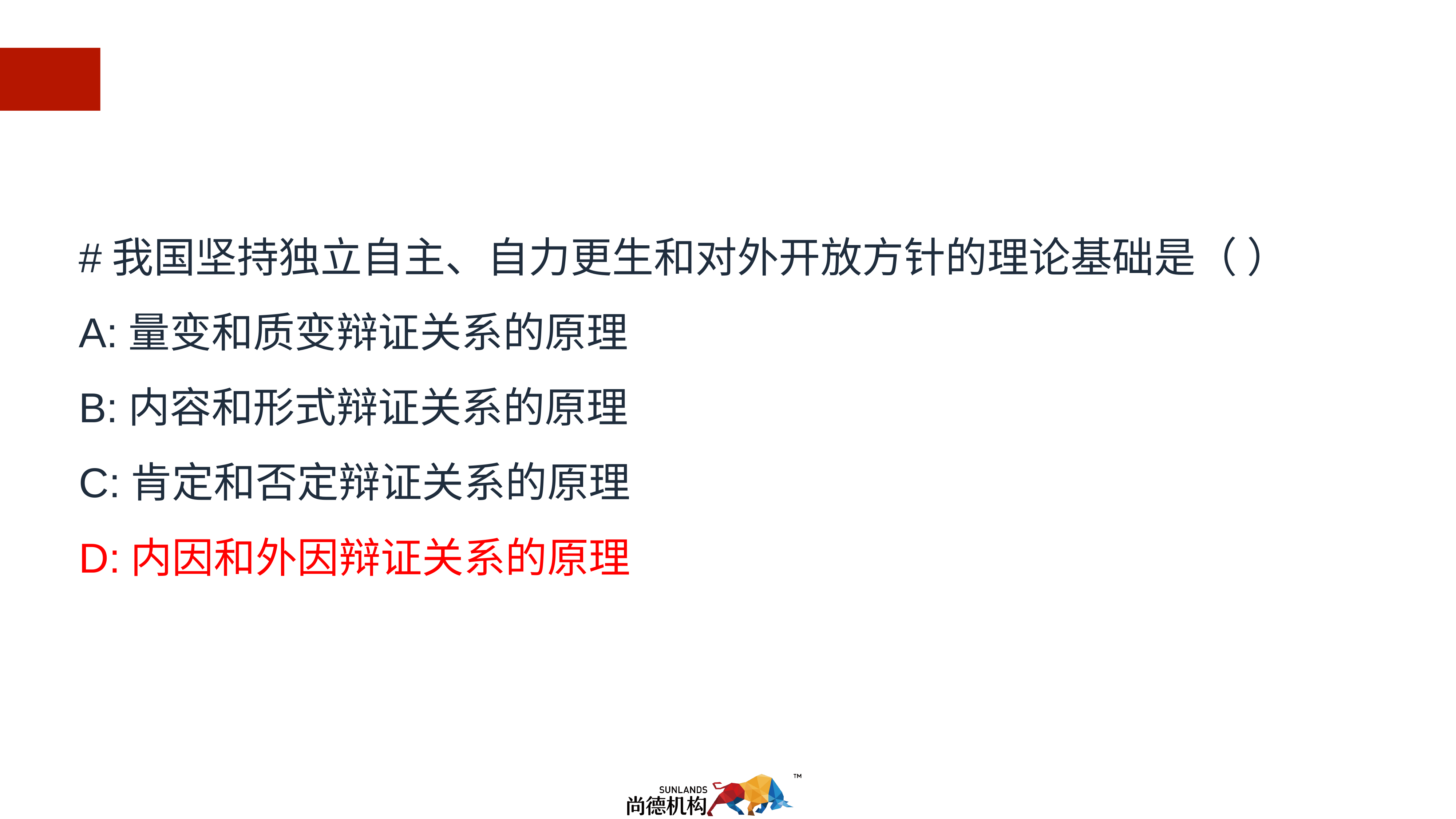

#我国坚持独立自主、自力更生和对外开放方针的理论基础是（ ）
A:量变和质变辩证关系的原理
B:内容和形式辩证关系的原理
C:肯定和否定辩证关系的原理
D:内因和外因辩证关系的原理